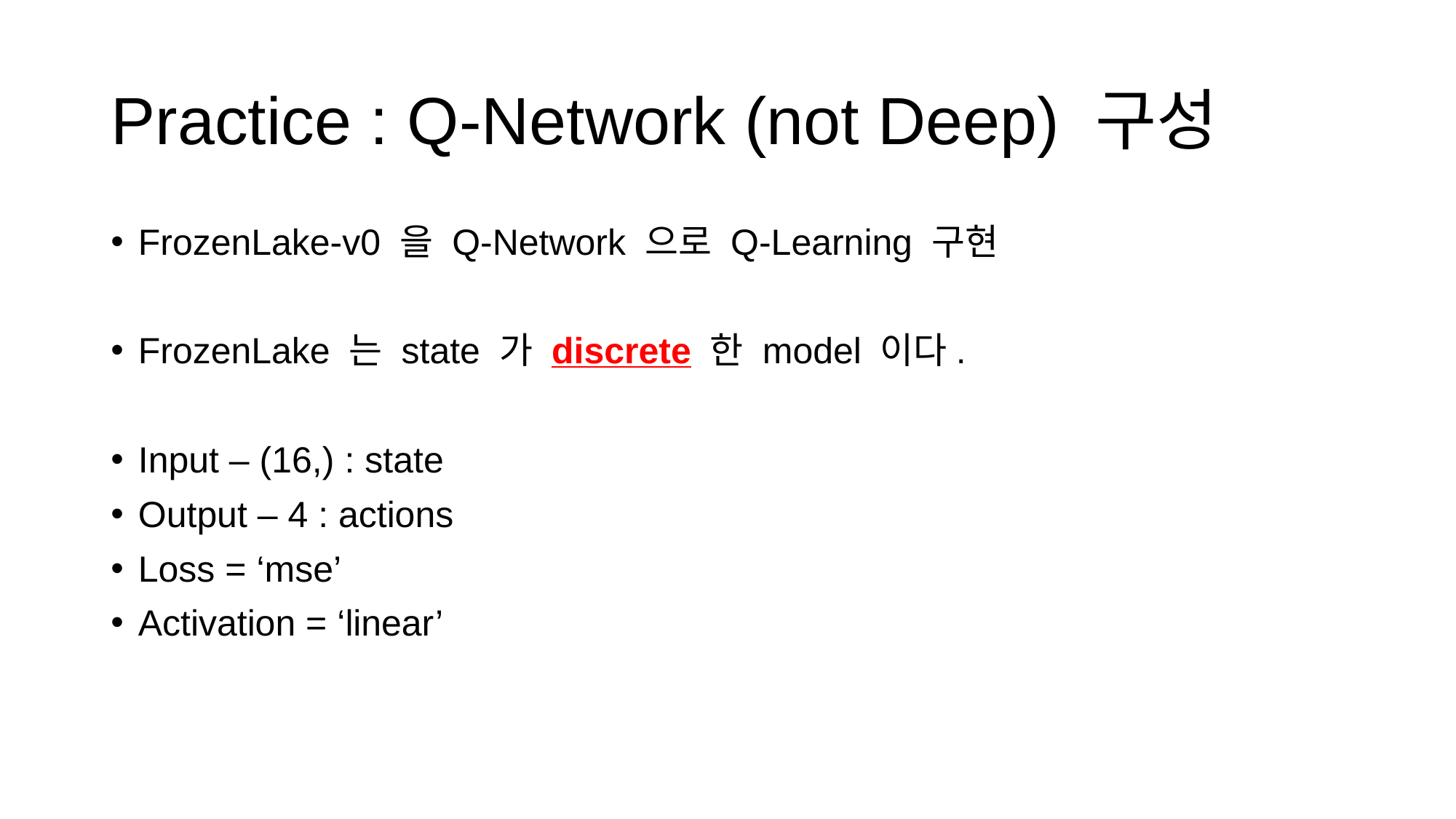

# Practice : Q-Network (not Deep) 구성
FrozenLake-v0 을 Q-Network 으로 Q-Learning 구현

FrozenLake 는 state 가 discrete 한 model 이다.

Input – (16,) : state
Output – 4 : actions
Loss = ‘mse’
Activation = ‘linear’